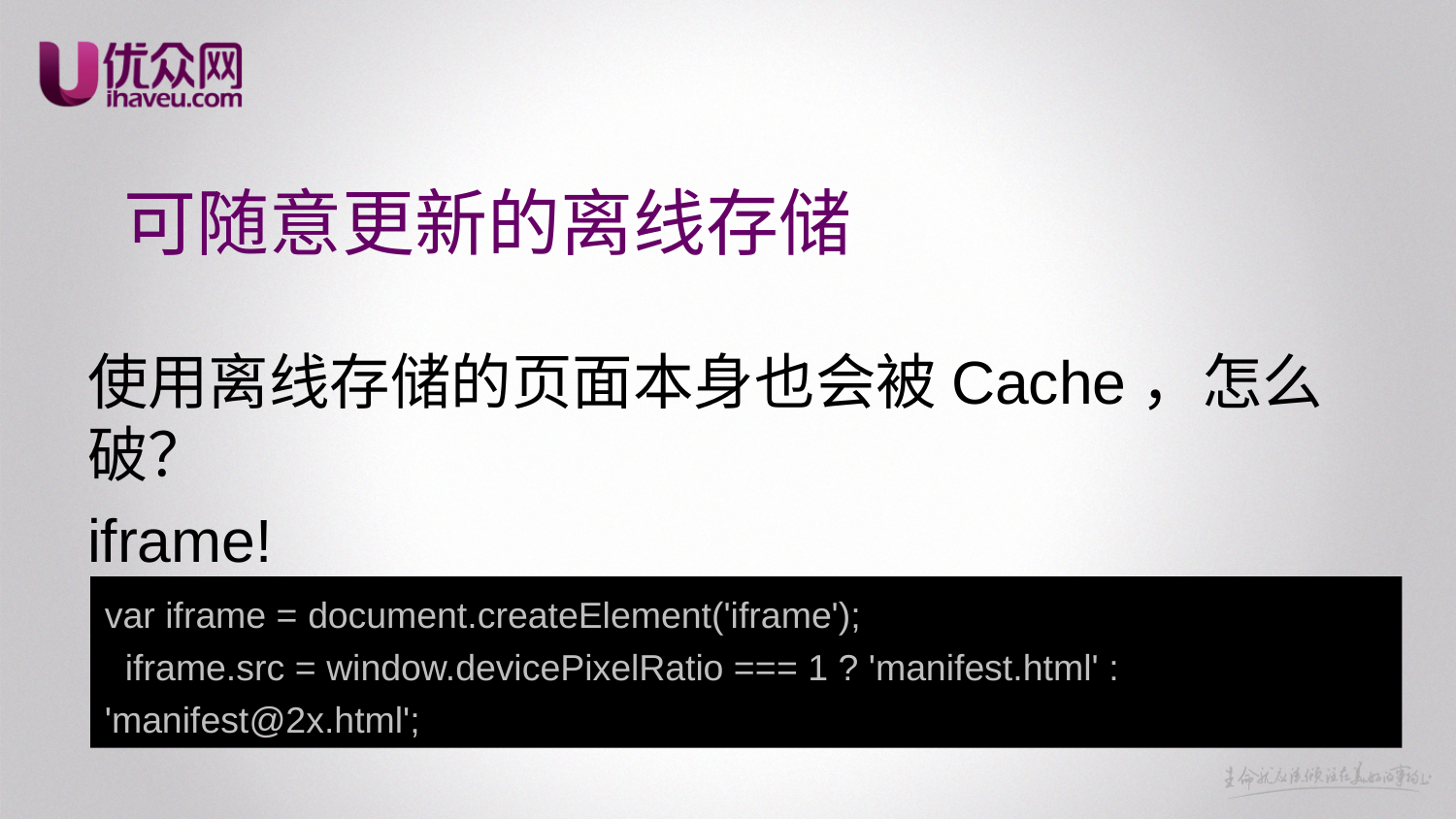

# 可随意更新的离线存储
使用离线存储的页面本身也会被Cache，怎么破？
iframe!

var iframe = document.createElement('iframe');
  iframe.src = window.devicePixelRatio === 1 ? 'manifest.html' : 'manifest@2x.html';